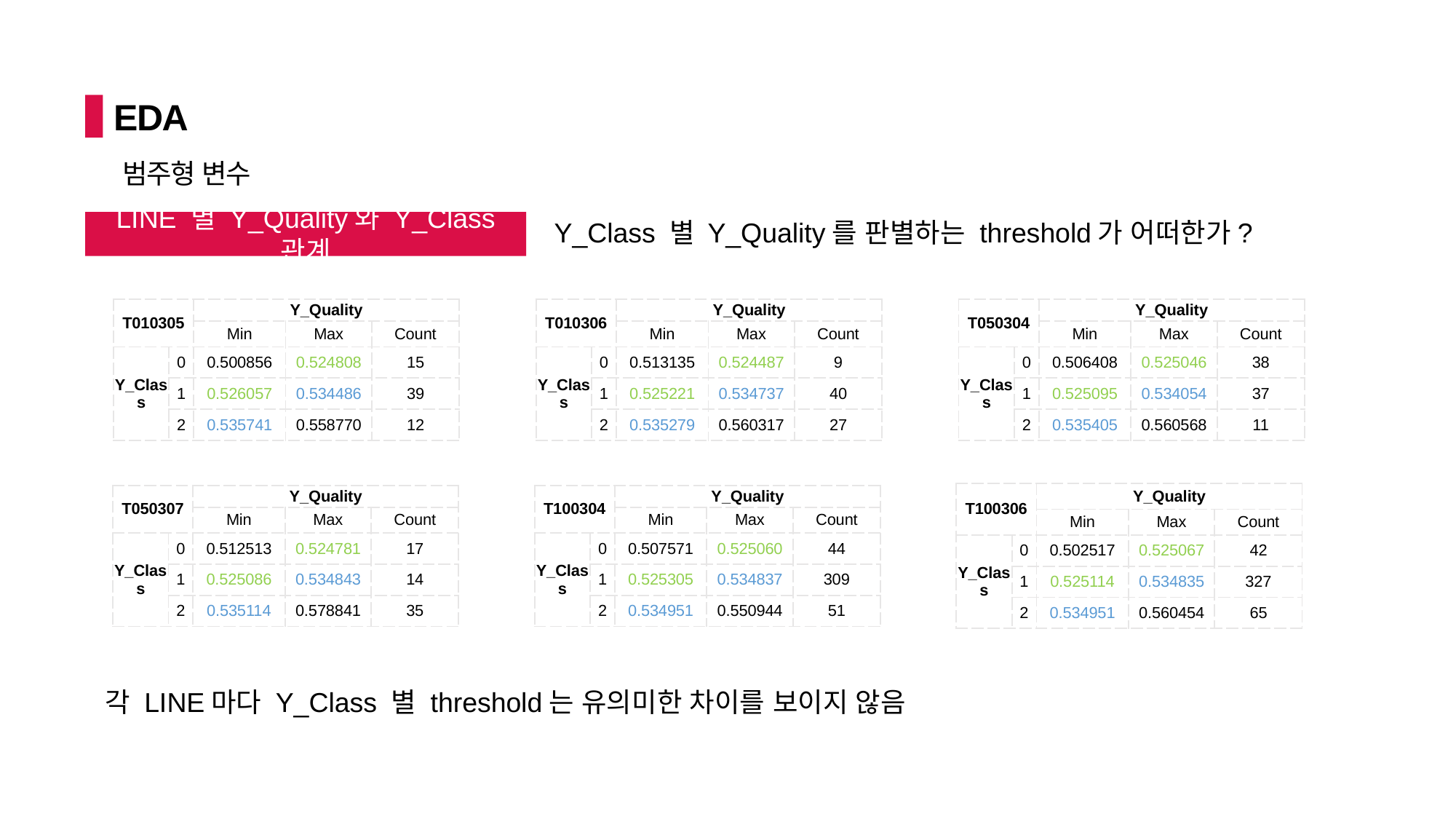

PRODUCT_CODE별 Y_Class의 분포

EDA

범주형 변수
Y_Class 별 Y_Quality를 판별하는 threshold가 어떠한가?
LINE 별 Y_Quality와 Y_Class 관계
| T010305 |  | Y\_Quality |  |  |
| --- | --- | --- | --- | --- |
|  |  | Min | Max | Count |
| Y\_Class | 0 | 0.500856 | 0.524808 | 15 |
|  | 1 | 0.526057 | 0.534486 | 39 |
|  | 2 | 0.535741 | 0.558770 | 12 |
| T010306 |  | Y\_Quality |  |  |
| --- | --- | --- | --- | --- |
|  |  | Min | Max | Count |
| Y\_Class | 0 | 0.513135 | 0.524487 | 9 |
|  | 1 | 0.525221 | 0.534737 | 40 |
|  | 2 | 0.535279 | 0.560317 | 27 |
| T050304 |  | Y\_Quality |  |  |
| --- | --- | --- | --- | --- |
|  |  | Min | Max | Count |
| Y\_Class | 0 | 0.506408 | 0.525046 | 38 |
|  | 1 | 0.525095 | 0.534054 | 37 |
|  | 2 | 0.535405 | 0.560568 | 11 |
| T100306 |  | Y\_Quality |  |  |
| --- | --- | --- | --- | --- |
|  |  | Min | Max | Count |
| Y\_Class | 0 | 0.502517 | 0.525067 | 42 |
|  | 1 | 0.525114 | 0.534835 | 327 |
|  | 2 | 0.534951 | 0.560454 | 65 |
| T050307 |  | Y\_Quality |  |  |
| --- | --- | --- | --- | --- |
|  |  | Min | Max | Count |
| Y\_Class | 0 | 0.512513 | 0.524781 | 17 |
|  | 1 | 0.525086 | 0.534843 | 14 |
|  | 2 | 0.535114 | 0.578841 | 35 |
| T100304 |  | Y\_Quality |  |  |
| --- | --- | --- | --- | --- |
|  |  | Min | Max | Count |
| Y\_Class | 0 | 0.507571 | 0.525060 | 44 |
|  | 1 | 0.525305 | 0.534837 | 309 |
|  | 2 | 0.534951 | 0.550944 | 51 |
각 LINE마다 Y_Class 별 threshold는 유의미한 차이를 보이지 않음